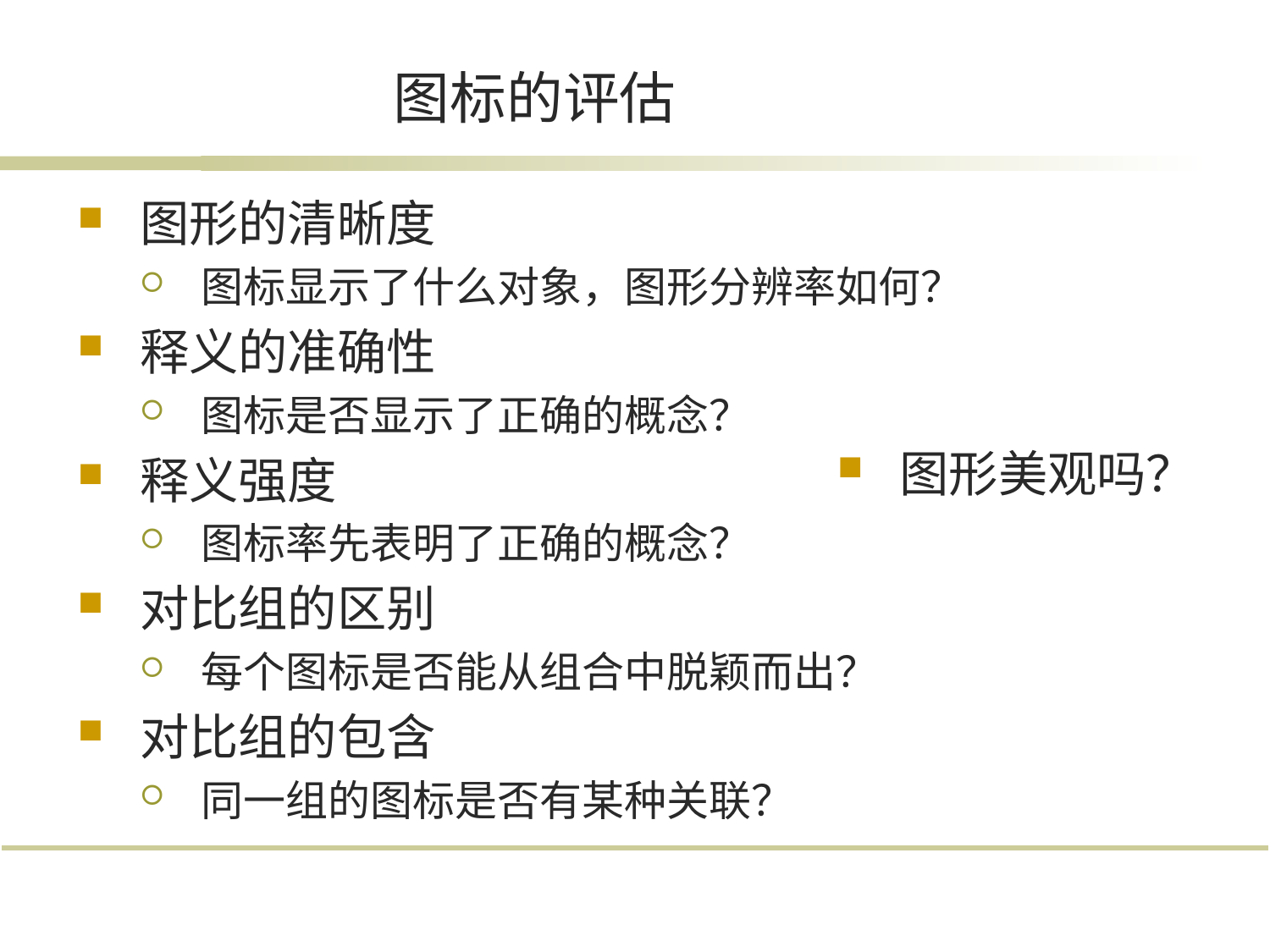

# 图标的评估
图形的清晰度
图标显示了什么对象，图形分辨率如何？
释义的准确性
图标是否显示了正确的概念？
释义强度
图标率先表明了正确的概念？
对比组的区别
每个图标是否能从组合中脱颖而出？
对比组的包含
同一组的图标是否有某种关联？

图形美观吗？